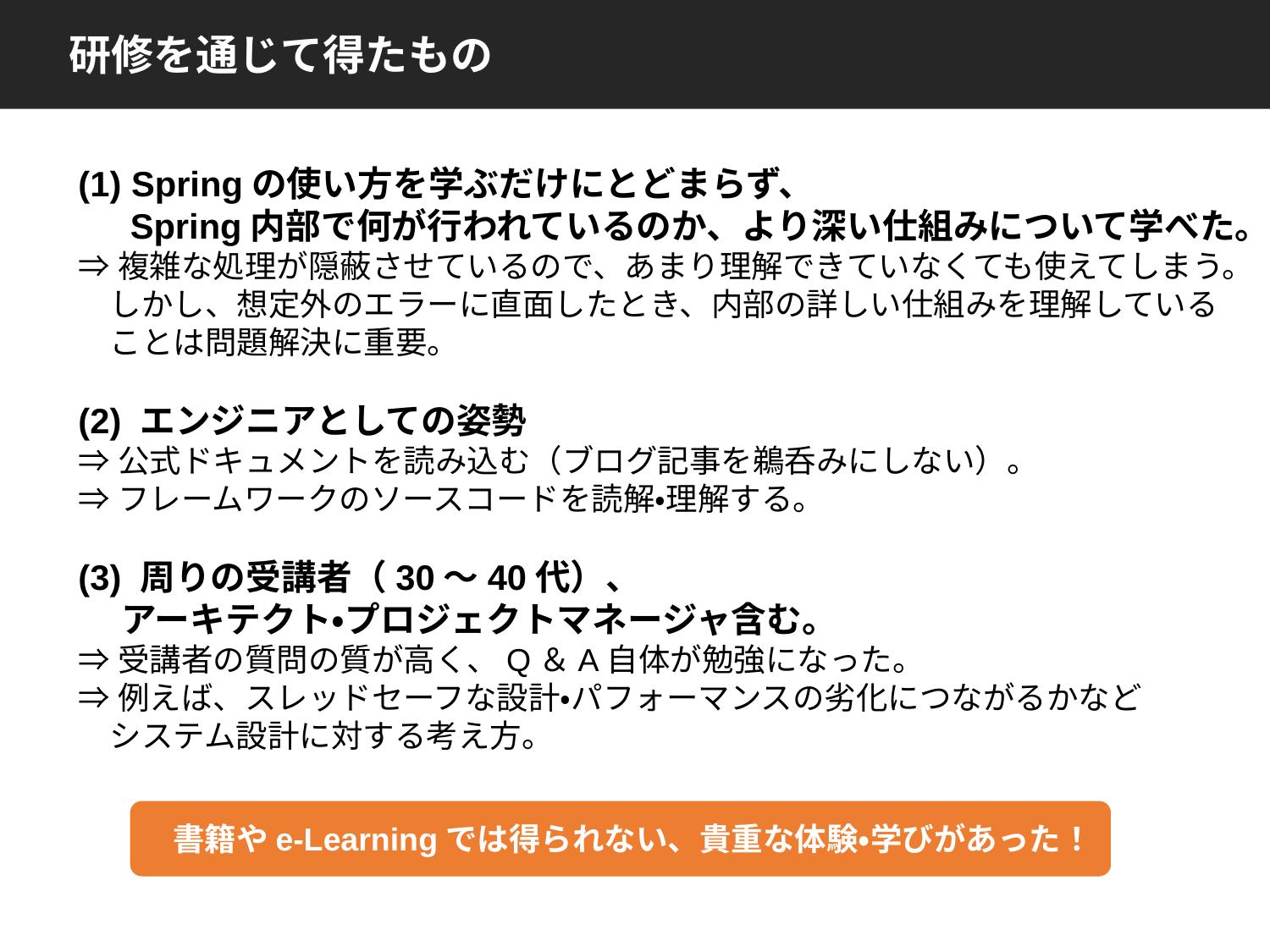

研修を通じて得たもの
(1) Springの使い方を学ぶだけにとどまらず、
　 Spring内部で何が行われているのか、より深い仕組みについて学べた。
⇒複雑な処理が隠蔽させているので、あまり理解できていなくても使えてしまう。
　しかし、想定外のエラーに直面したとき、内部の詳しい仕組みを理解している
　ことは問題解決に重要。

(2) エンジニアとしての姿勢
⇒公式ドキュメントを読み込む（ブログ記事を鵜呑みにしない）。
⇒フレームワークのソースコードを読解・理解する。

(3) 周りの受講者（30～40代）、
　 アーキテクト・プロジェクトマネージャ含む。
⇒受講者の質問の質が高く、Q＆A自体が勉強になった。
⇒例えば、スレッドセーフな設計・パフォーマンスの劣化につながるかなど
　システム設計に対する考え方。

書籍やe-Learningでは得られない、貴重な体験・学びがあった！